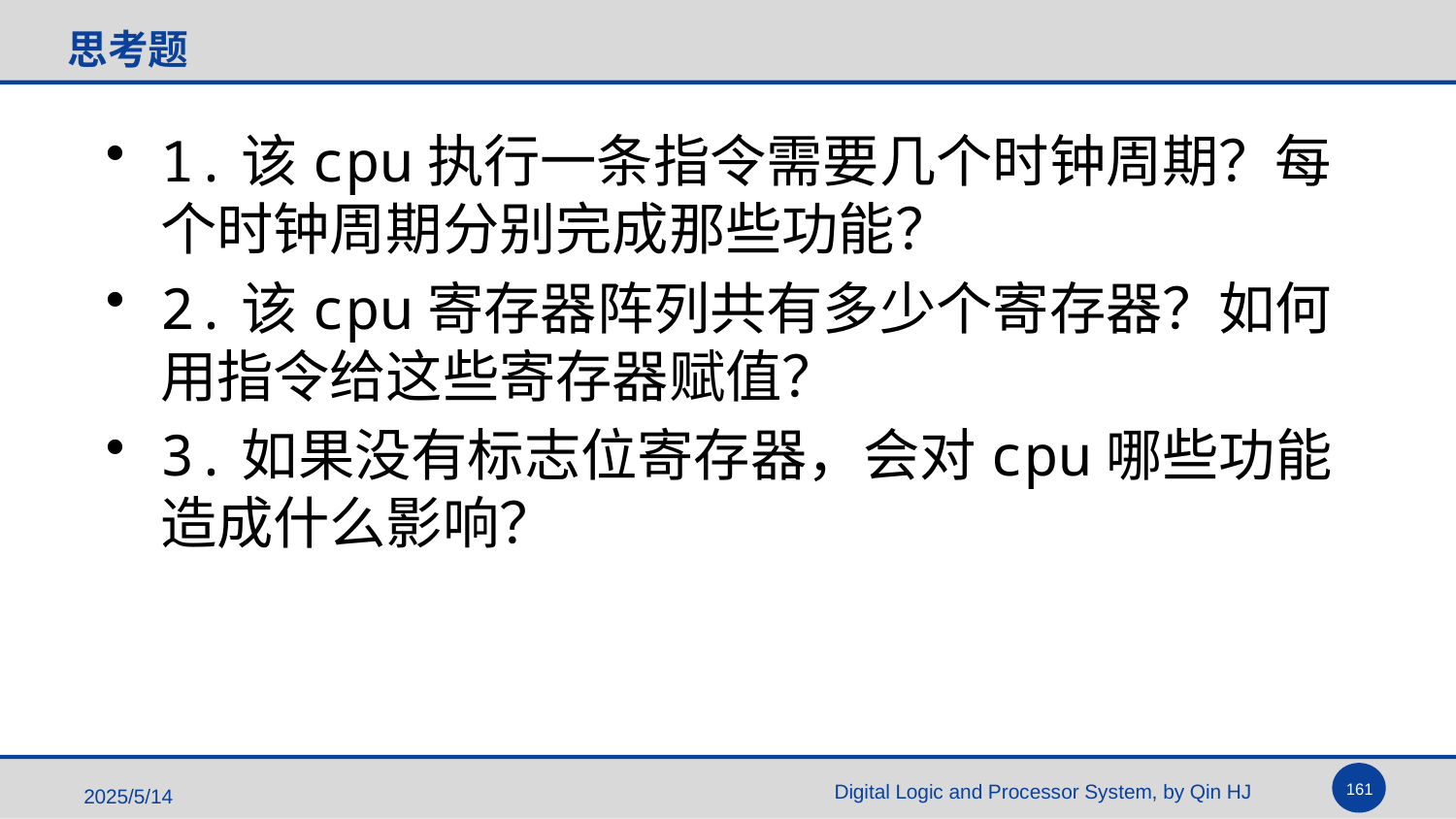

# 思考题
1.该cpu执行一条指令需要几个时钟周期？每个时钟周期分别完成那些功能？
2.该cpu寄存器阵列共有多少个寄存器？如何用指令给这些寄存器赋值？
3.如果没有标志位寄存器，会对cpu哪些功能造成什么影响？
161
2025/5/14